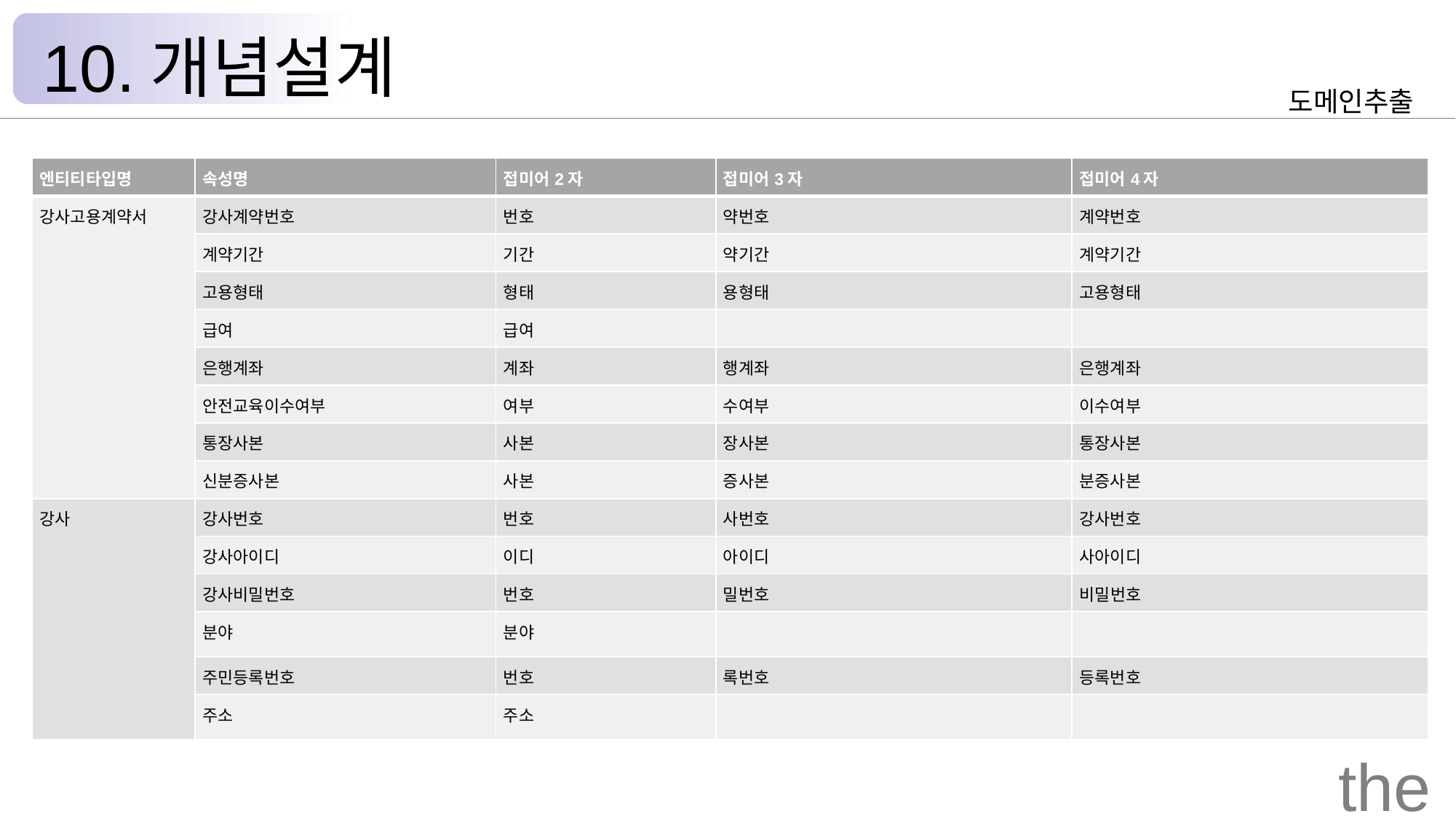

10.개념설계

도메인추출
| 엔티티타입명 | 속성명 | 접미어2자 | 접미어3자 | 접미어4자 |
| --- | --- | --- | --- | --- |
| 강사고용계약서 | 강사계약번호 | 번호 | 약번호 | 계약번호 |
|  | 계약기간 | 기간 | 약기간 | 계약기간 |
|  | 고용형태 | 형태 | 용형태 | 고용형태 |
|  | 급여 | 급여 |  |  |
|  | 은행계좌 | 계좌 | 행계좌 | 은행계좌 |
|  | 안전교육이수여부 | 여부 | 수여부 | 이수여부 |
|  | 통장사본 | 사본 | 장사본 | 통장사본 |
|  | 신분증사본 | 사본 | 증사본 | 분증사본 |
| 강사 | 강사번호 | 번호 | 사번호 | 강사번호 |
|  | 강사아이디 | 이디 | 아이디 | 사아이디 |
|  | 강사비밀번호 | 번호 | 밀번호 | 비밀번호 |
|  | 분야 | 분야 |  |  |
|  | 주민등록번호 | 번호 | 록번호 | 등록번호 |
|  | 주소 | 주소 |  |  |
the Palace